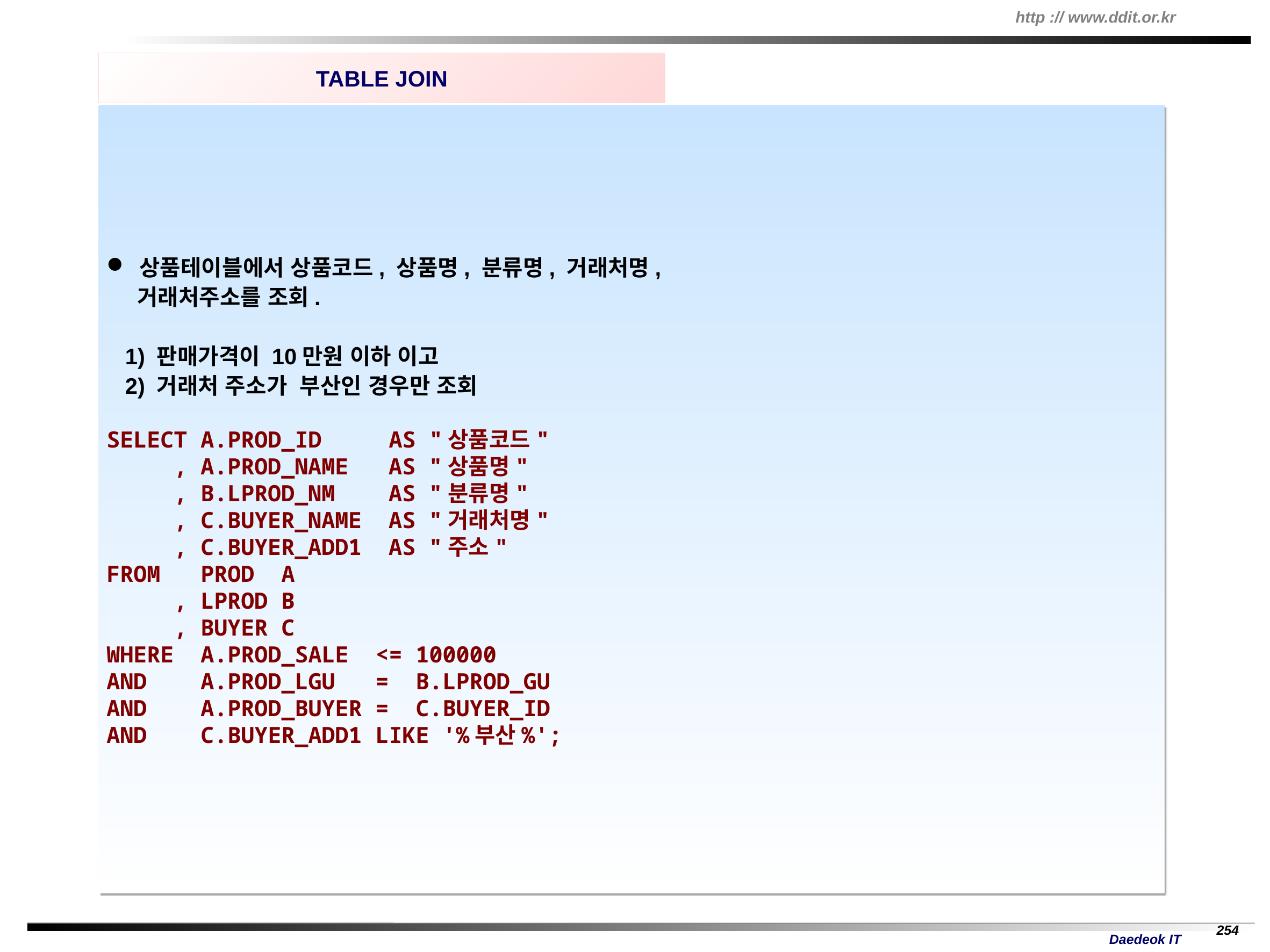

TABLE JOIN
 상품테이블에서 상품코드, 상품명, 분류명, 거래처명,
    거래처주소를 조회.

   1) 판매가격이 10만원 이하 이고
   2) 거래처 주소가  부산인 경우만 조회

SELECT A.PROD_ID     AS "상품코드"
     , A.PROD_NAME   AS "상품명"
     , B.LPROD_NM    AS "분류명"
     , C.BUYER_NAME  AS "거래처명"
     , C.BUYER_ADD1  AS "주소"
FROM   PROD  A
     , LPROD B
     , BUYER C
WHERE  A.PROD_SALE  <= 100000
AND    A.PROD_LGU   =  B.LPROD_GU
AND    A.PROD_BUYER =  C.BUYER_ID
AND    C.BUYER_ADD1 LIKE '%부산%';